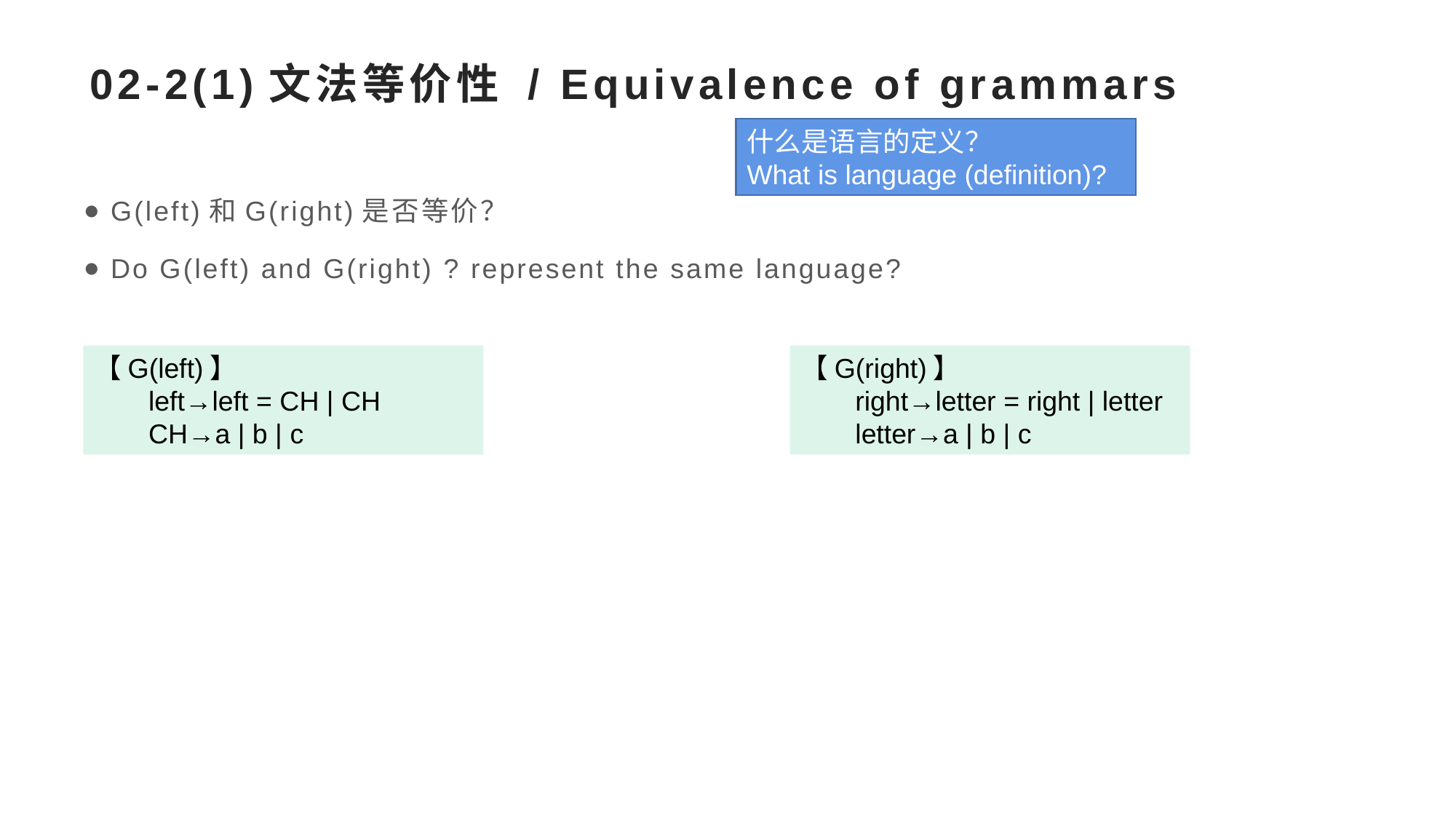

# 02-2(1)文法等价性 / Equivalence of grammars
什么是语言的定义？
What is language (definition)?
G(left)和G(right)是否等价？
Do G(left) and G(right) ? represent the same language?
【G(left)】
left→left = CH | CH
CH→a | b | c
【G(right)】
right→letter = right | letter
letter→a | b | c
22